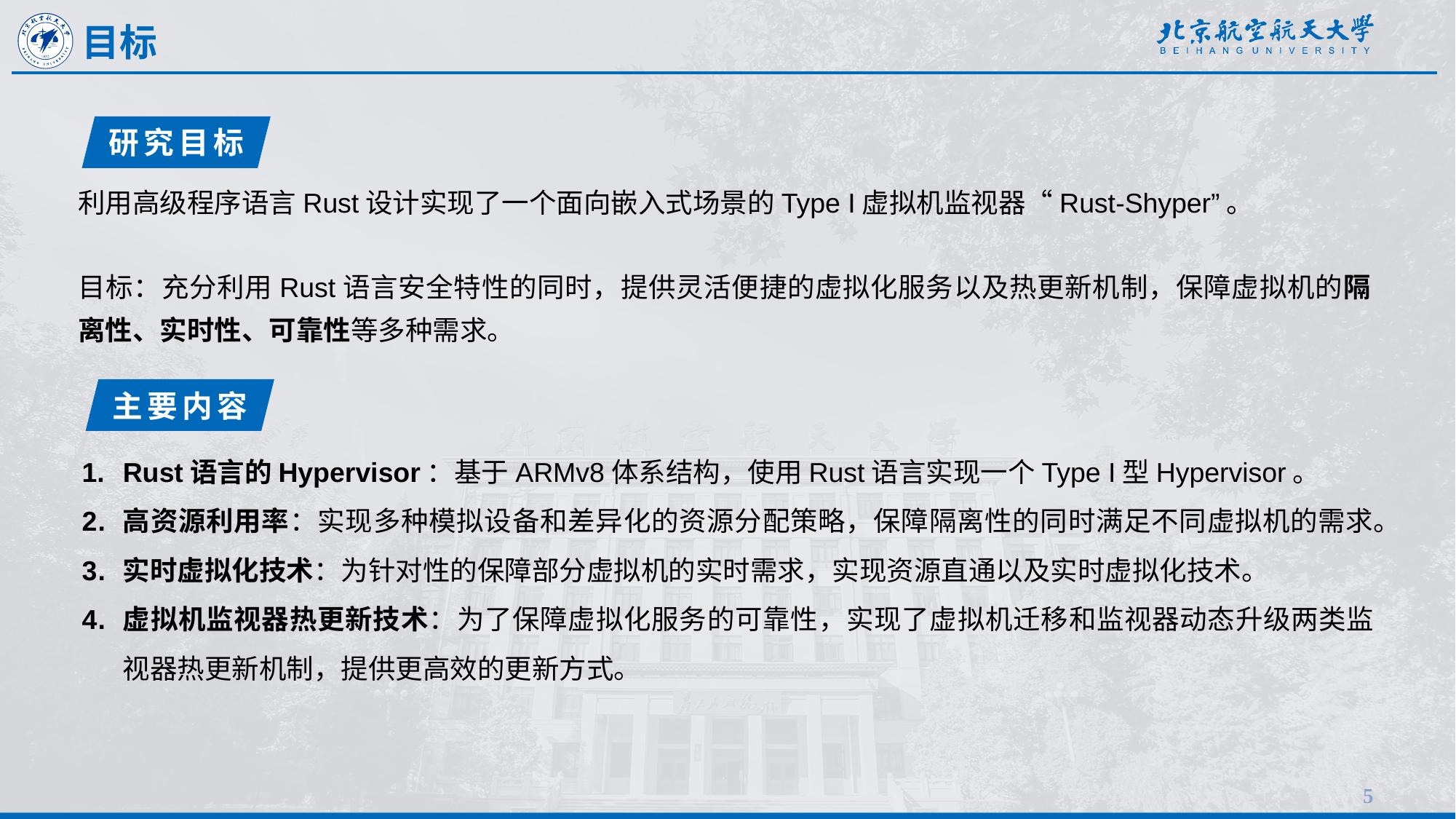

目标
研究目标
利用高级程序语言Rust设计实现了一个面向嵌入式场景的Type I虚拟机监视器“Rust-Shyper”。

目标：充分利用Rust语言安全特性的同时，提供灵活便捷的虚拟化服务以及热更新机制，保障虚拟机的隔离性、实时性、可靠性等多种需求。
主要内容
Rust语言的Hypervisor：基于ARMv8体系结构，使用Rust语言实现一个Type I型Hypervisor。
高资源利用率：实现多种模拟设备和差异化的资源分配策略，保障隔离性的同时满足不同虚拟机的需求。
实时虚拟化技术：为针对性的保障部分虚拟机的实时需求，实现资源直通以及实时虚拟化技术。
虚拟机监视器热更新技术：为了保障虚拟化服务的可靠性，实现了虚拟机迁移和监视器动态升级两类监视器热更新机制，提供更高效的更新方式。
5